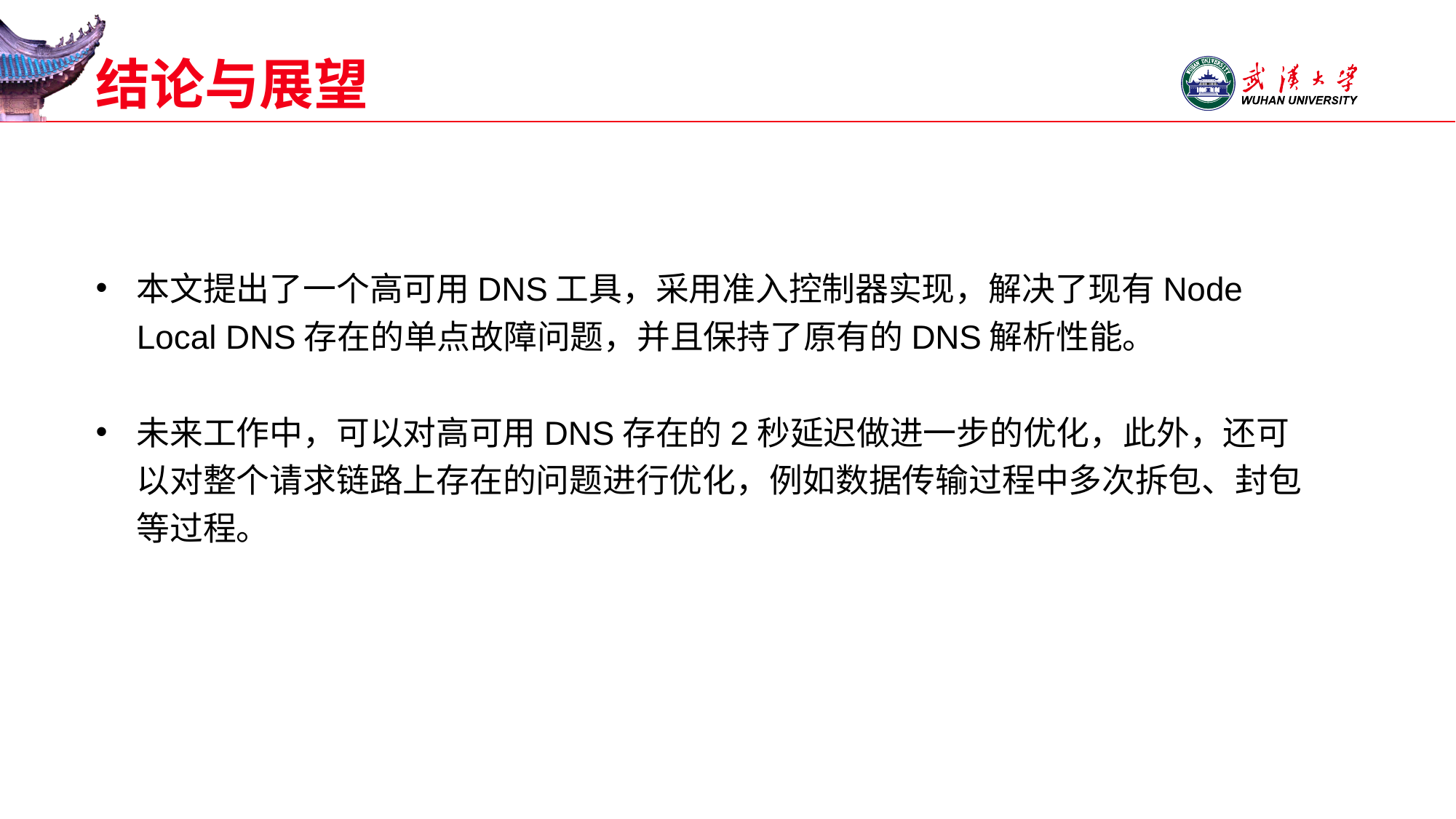

# 结论与展望
本文提出了一个高可用DNS工具，采用准入控制器实现，解决了现有Node Local DNS存在的单点故障问题，并且保持了原有的DNS解析性能。

未来工作中，可以对高可用DNS存在的2秒延迟做进一步的优化，此外，还可以对整个请求链路上存在的问题进行优化，例如数据传输过程中多次拆包、封包等过程。